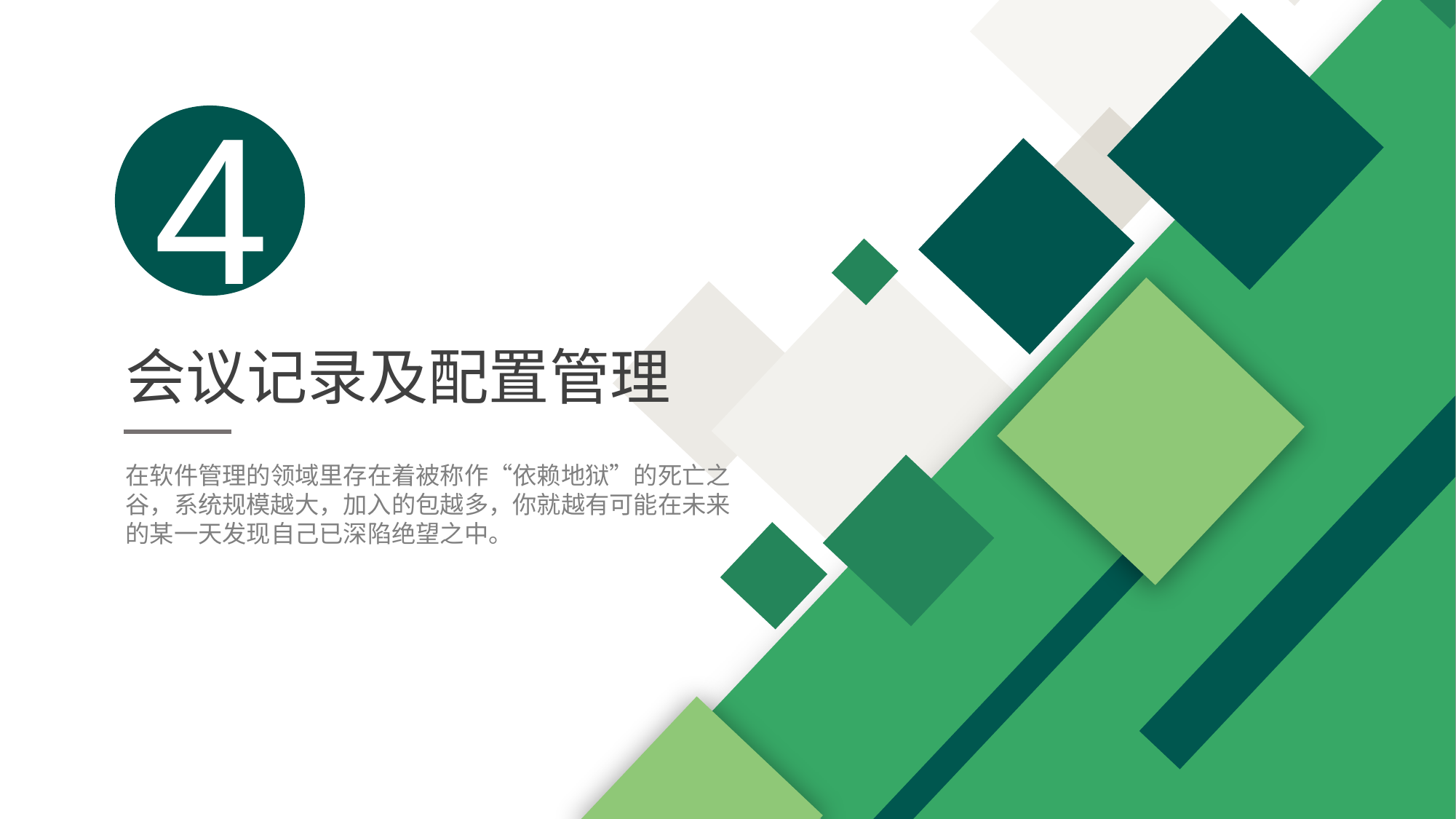

4
会议记录及配置管理
在软件管理的领域里存在着被称作“依赖地狱”的死亡之谷，系统规模越大，加入的包越多，你就越有可能在未来的某一天发现自己已深陷绝望之中。